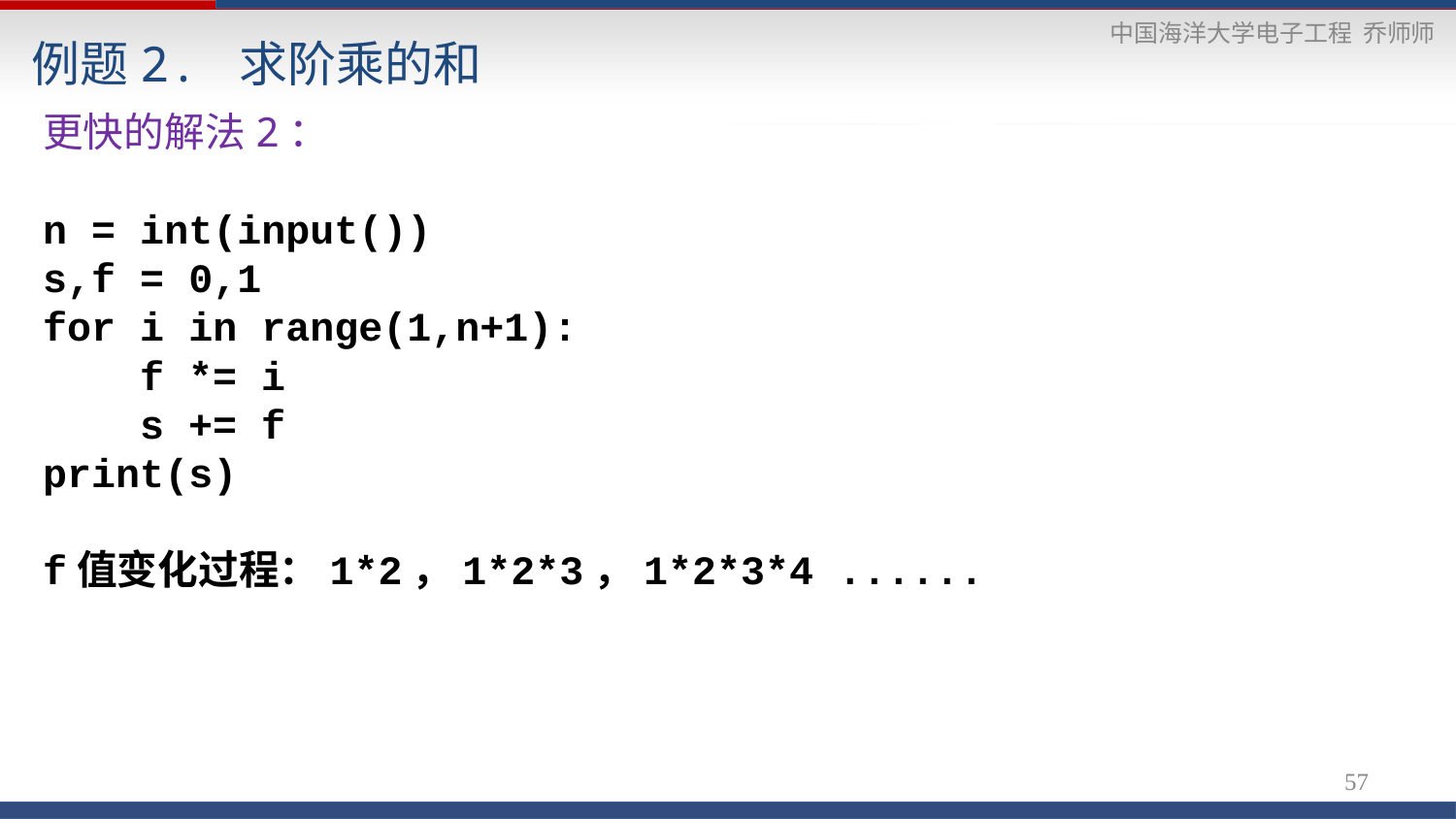

# 例题2. 求阶乘的和
更快的解法2：

n = int(input())
s,f = 0,1
for i in range(1,n+1):
    f *= i
    s += f
print(s)

f值变化过程：1*2，1*2*3，1*2*3*4 ......
57